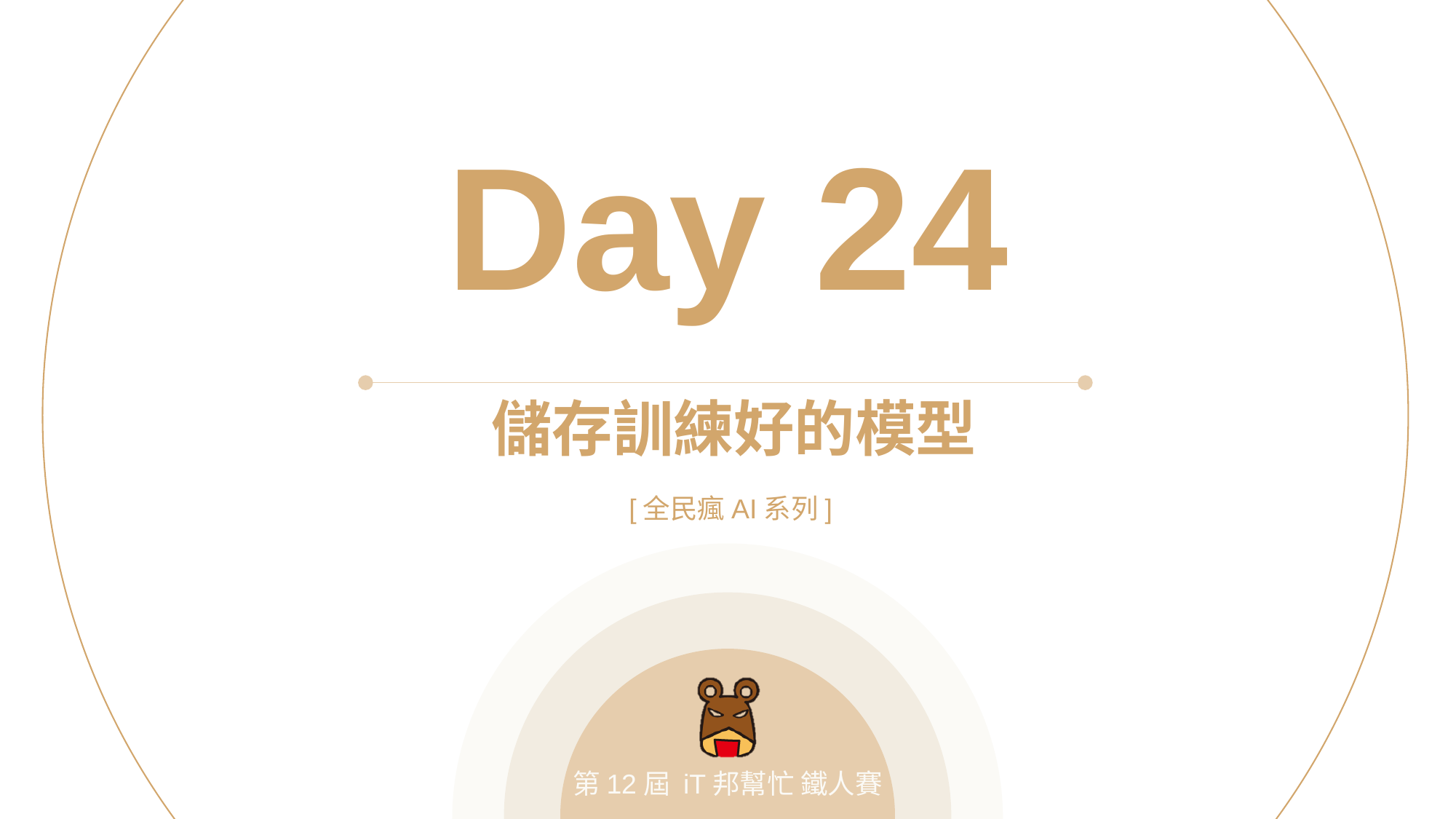

Day 24
儲存訓練好的模型
[全民瘋AI系列]
第12屆 iT邦幫忙 鐵人賽